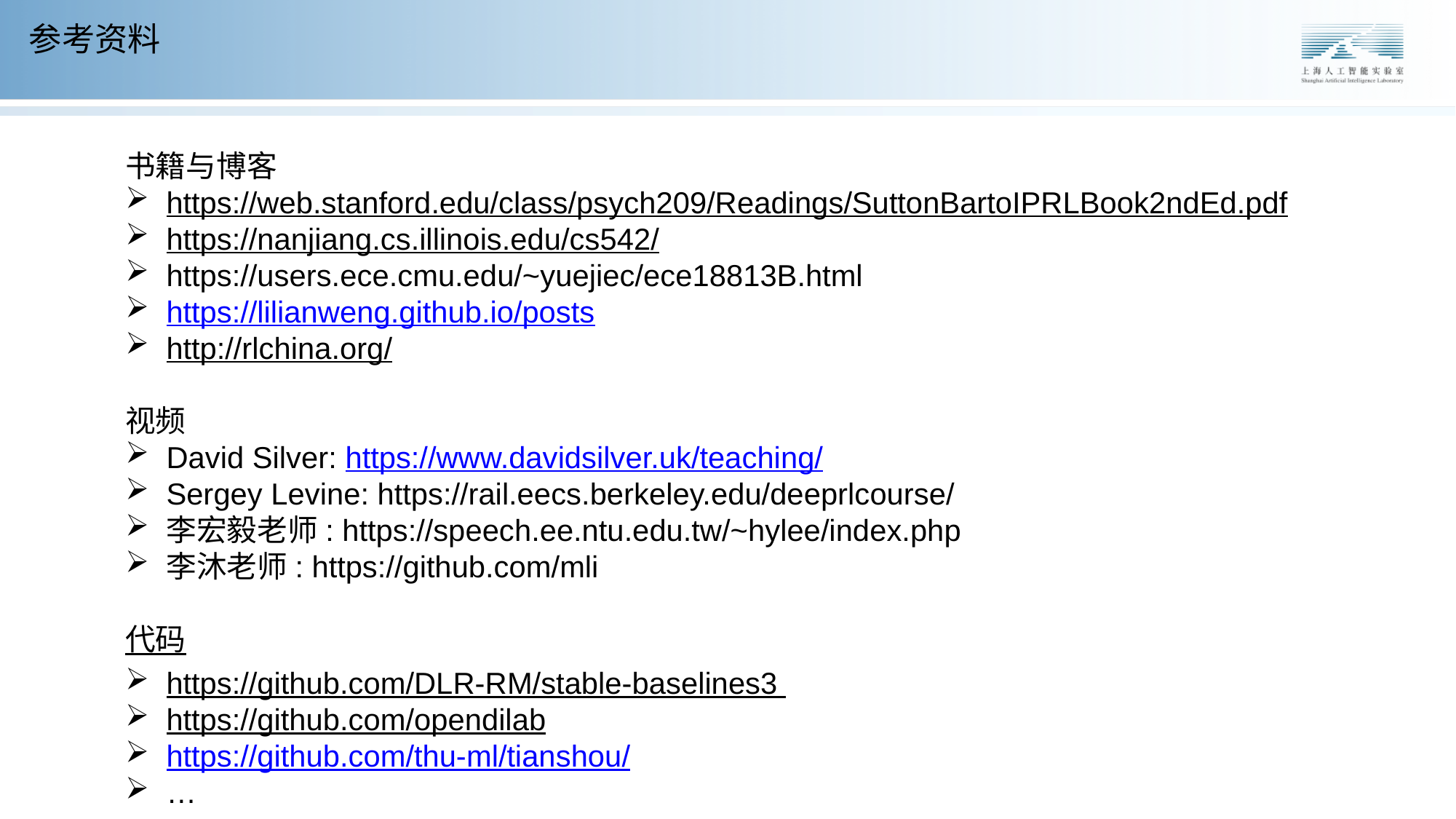

# 参考资料
书籍与博客
https://web.stanford.edu/class/psych209/Readings/SuttonBartoIPRLBook2ndEd.pdf
https://nanjiang.cs.illinois.edu/cs542/
https://users.ece.cmu.edu/~yuejiec/ece18813B.html
https://lilianweng.github.io/posts
http://rlchina.org/

视频
David Silver: https://www.davidsilver.uk/teaching/
Sergey Levine: https://rail.eecs.berkeley.edu/deeprlcourse/
李宏毅老师: https://speech.ee.ntu.edu.tw/~hylee/index.php
李沐老师: https://github.com/mli

代码
https://github.com/DLR-RM/stable-baselines3
https://github.com/opendilab
https://github.com/thu-ml/tianshou/
…